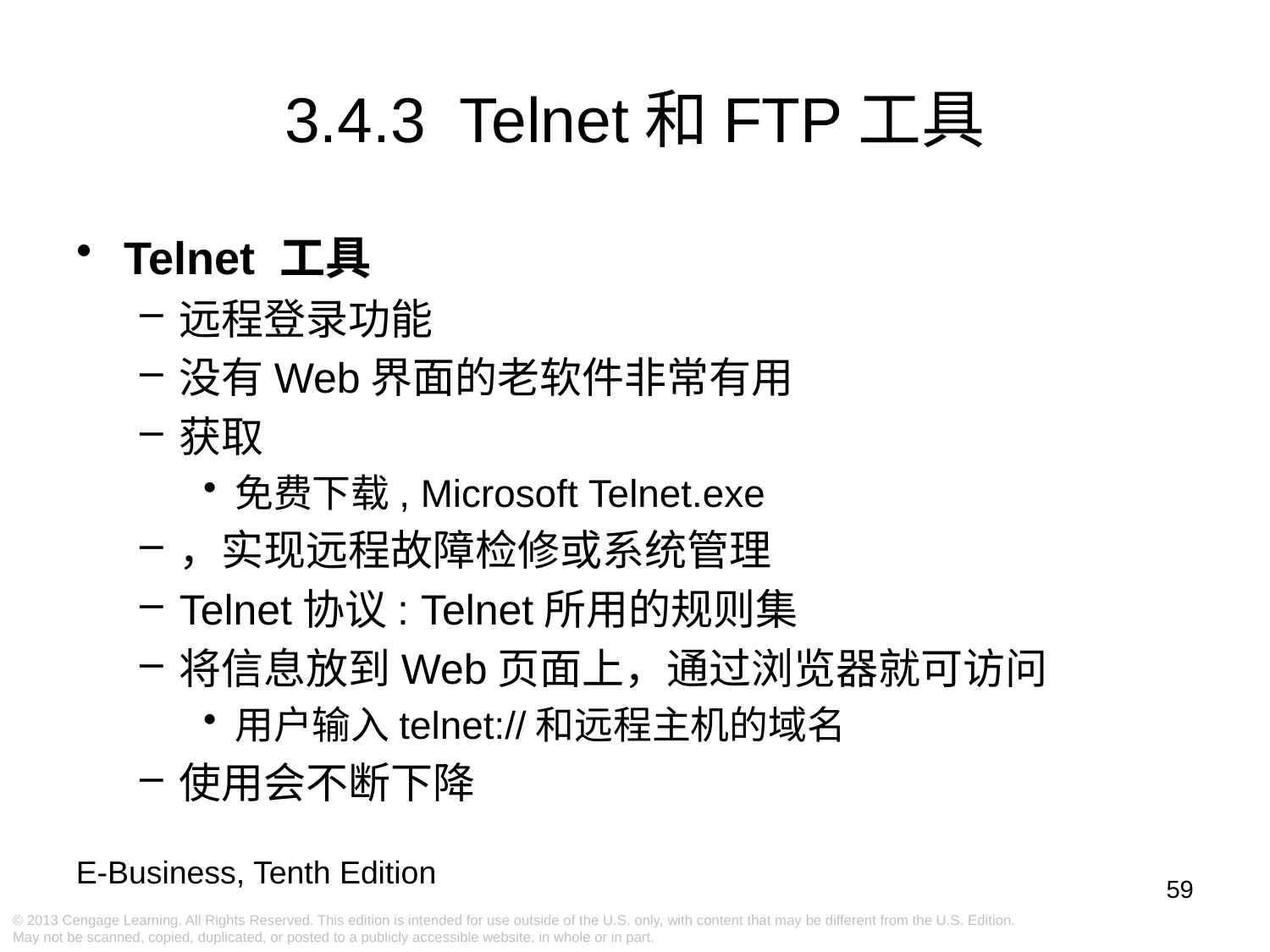

# 3.4.3  Telnet和FTP工具
Telnet 工具
远程登录功能
没有Web界面的老软件非常有用
获取
免费下载, Microsoft Telnet.exe
，实现远程故障检修或系统管理
Telnet协议: Telnet所用的规则集
将信息放到Web页面上，通过浏览器就可访问
用户输入telnet://和远程主机的域名
使用会不断下降
59